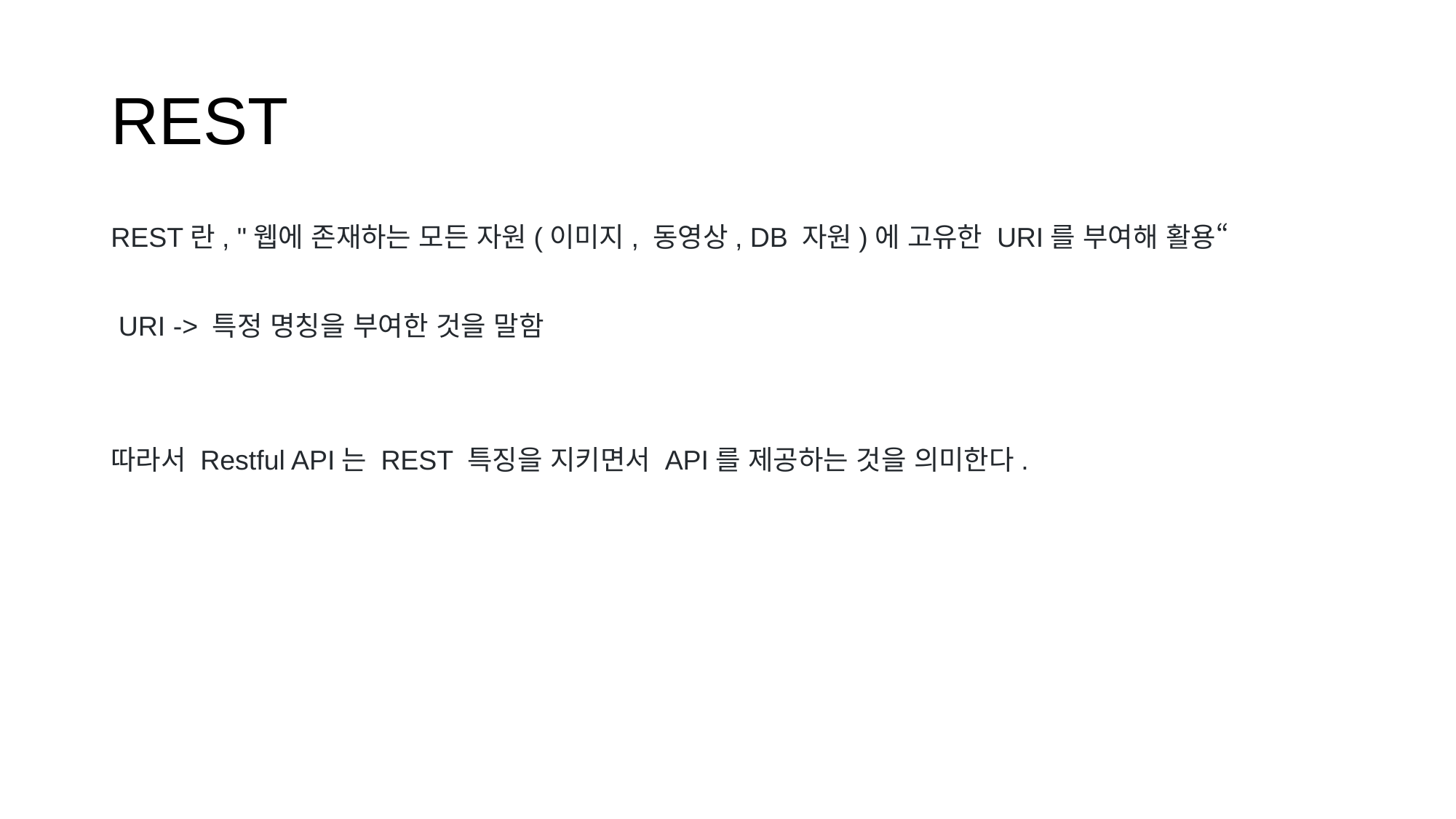

# REST
REST란, "웹에 존재하는 모든 자원(이미지, 동영상, DB 자원)에 고유한 URI를 부여해 활용“

 URI -> 특정 명칭을 부여한 것을 말함

따라서 Restful API는 REST 특징을 지키면서 API를 제공하는 것을 의미한다.